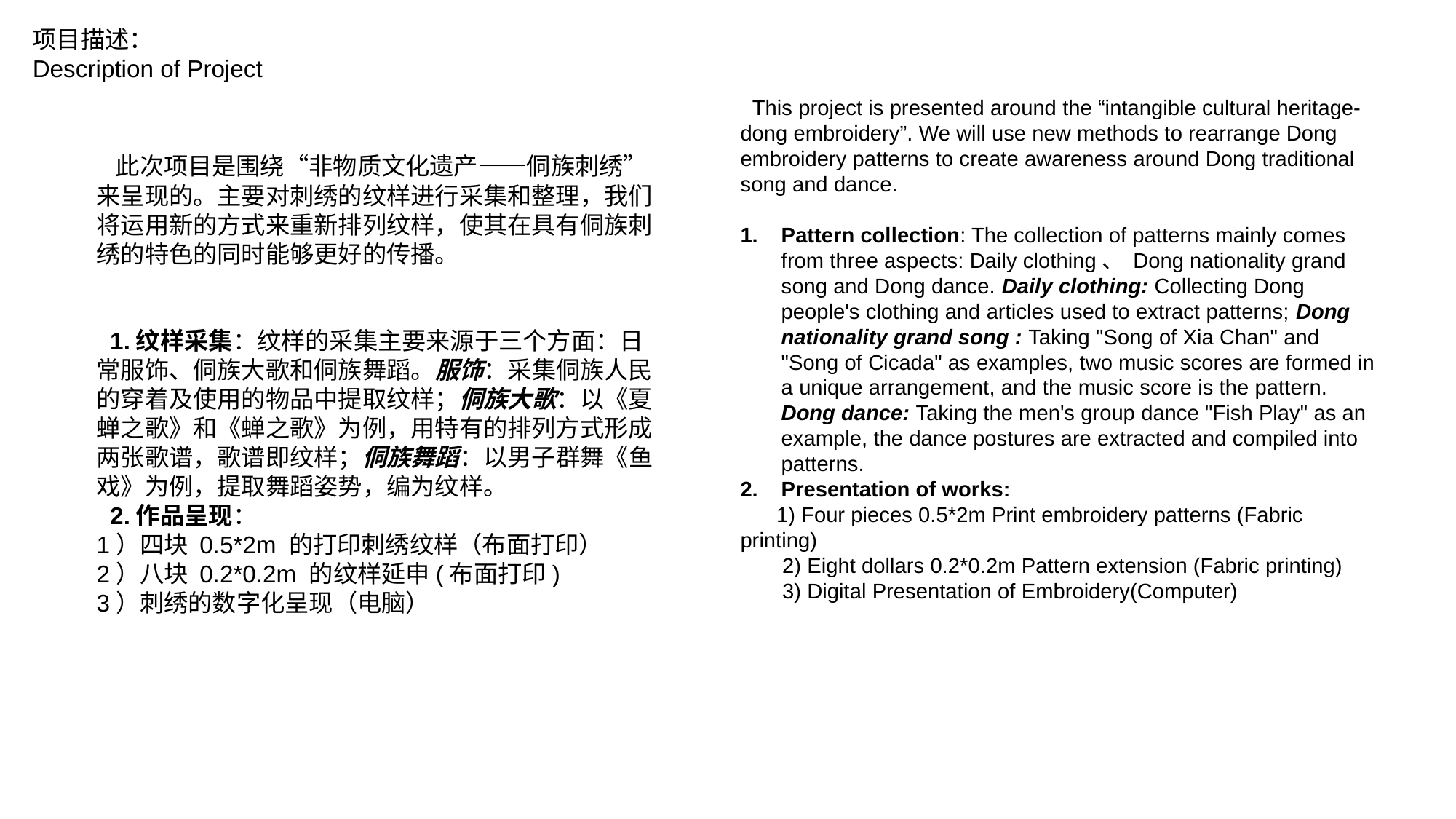

项目描述：
Description of Project
  This project is presented around the “intangible cultural heritage-dong embroidery”. We will use new methods to rearrange Dong embroidery patterns to create awareness around Dong traditional song and dance.

Pattern collection: The collection of patterns mainly comes from three aspects: Daily clothing、 Dong nationality grand song and Dong dance. Daily clothing: Collecting Dong people's clothing and articles used to extract patterns; Dong nationality grand song : Taking "Song of Xia Chan" and "Song of Cicada" as examples, two music scores are formed in a unique arrangement, and the music score is the pattern. Dong dance: Taking the men's group dance "Fish Play" as an example, the dance postures are extracted and compiled into patterns.
Presentation of works:
      1) Four pieces 0.5*2m Print embroidery patterns (Fabric printing)
       2) Eight dollars 0.2*0.2m Pattern extension (Fabric printing)
       3) Digital Presentation of Embroidery(Computer)
  此次项目是围绕“非物质文化遗产——侗族刺绣”来呈现的。主要对刺绣的纹样进行采集和整理，我们将运用新的方式来重新排列纹样，使其在具有侗族刺绣的特色的同时能够更好的传播。

  1.纹样采集：纹样的采集主要来源于三个方面：日常服饰、侗族大歌和侗族舞蹈。服饰：采集侗族人民的穿着及使用的物品中提取纹样；侗族大歌：以《夏蝉之歌》和《蝉之歌》为例，用特有的排列方式形成两张歌谱，歌谱即纹样；侗族舞蹈：以男子群舞《鱼戏》为例，提取舞蹈姿势，编为纹样。
  2.作品呈现：
1）四块 0.5*2m 的打印刺绣纹样（布面打印）
2）八块 0.2*0.2m 的纹样延申(布面打印)
3）刺绣的数字化呈现（电脑）